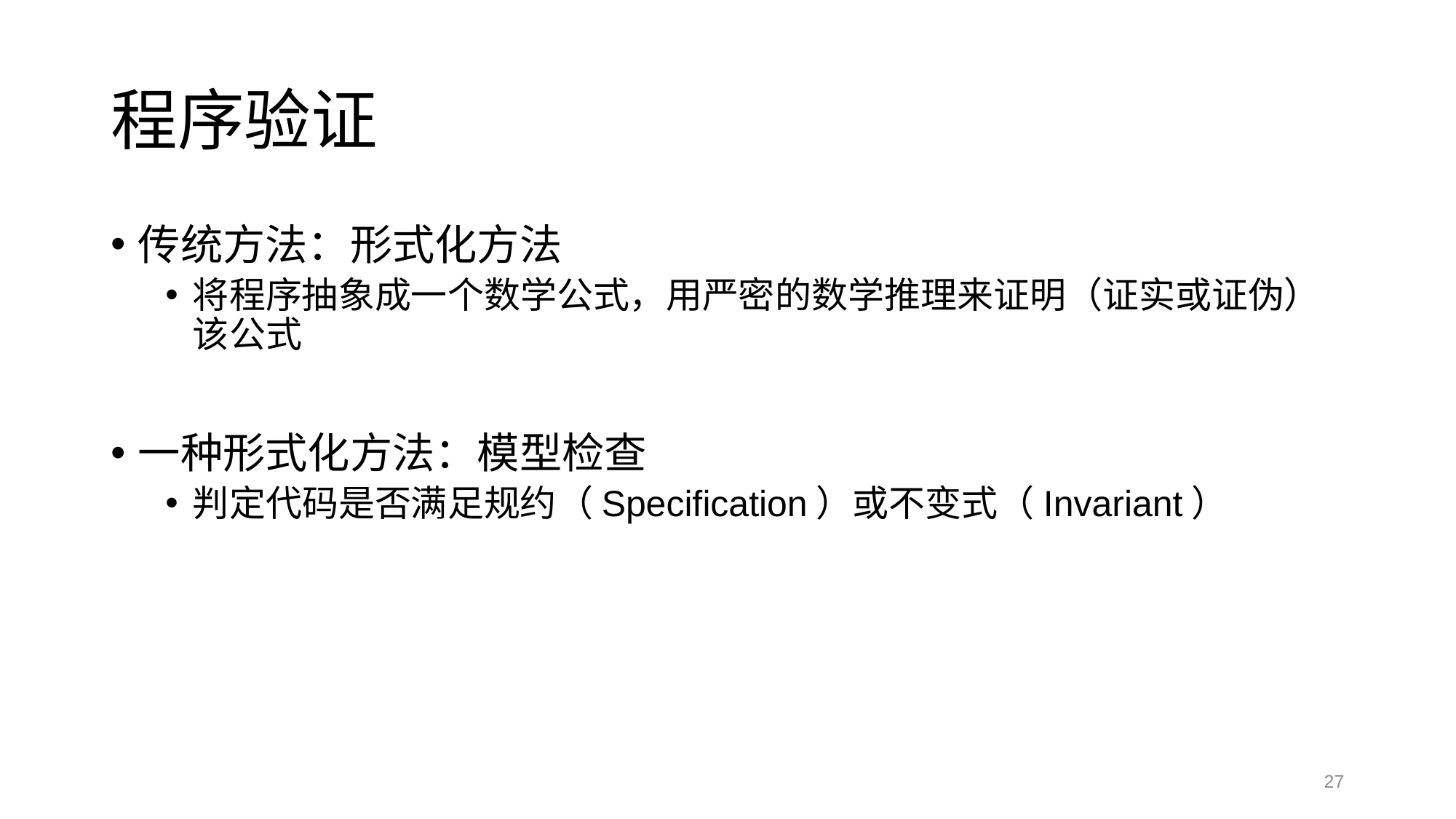

# 程序验证
传统方法：形式化方法
将程序抽象成一个数学公式，用严密的数学推理来证明（证实或证伪）该公式

一种形式化方法：模型检查
判定代码是否满足规约（Specification）或不变式（Invariant）
27